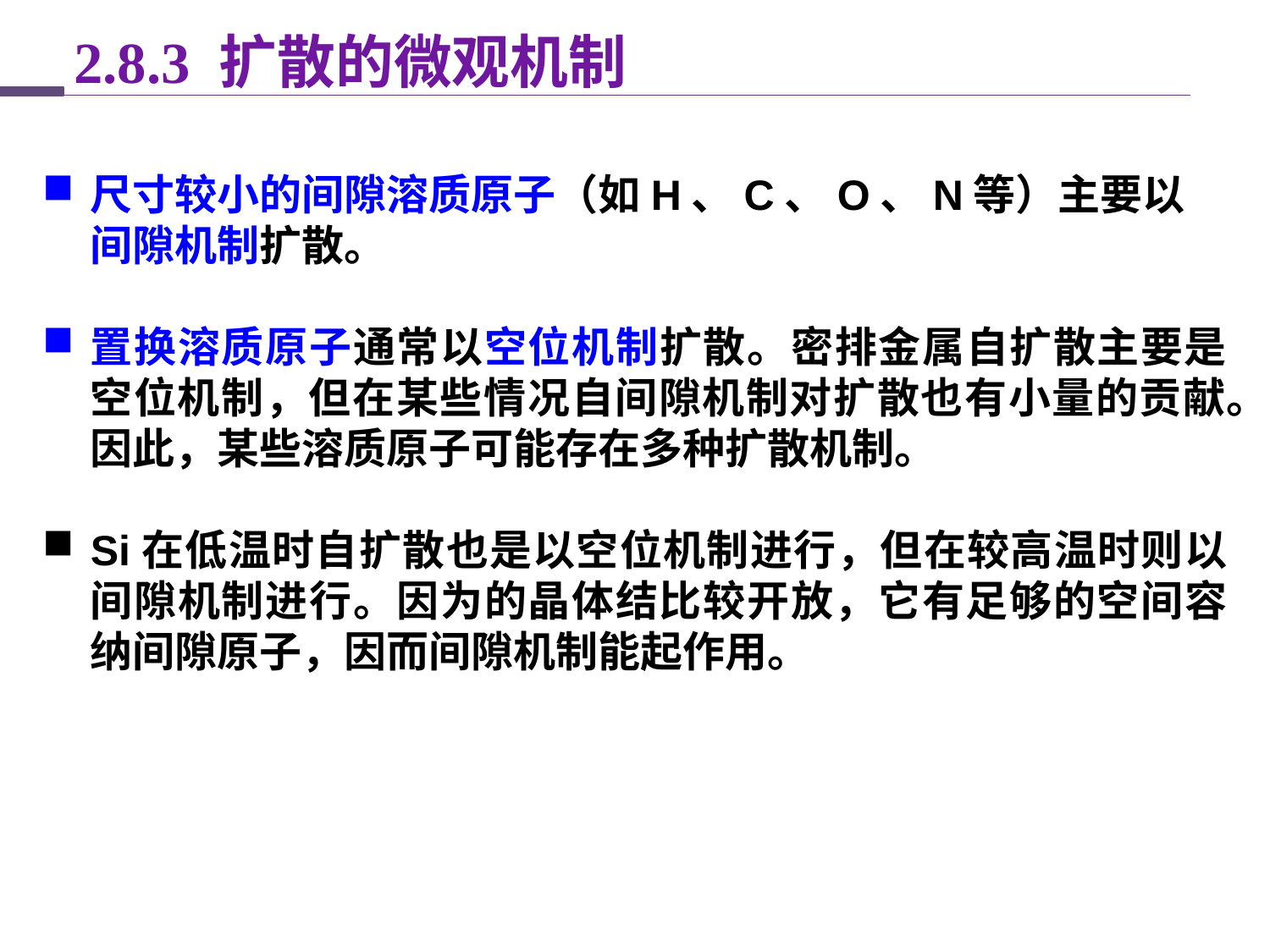

2.8.3 扩散的微观机制
尺寸较小的间隙溶质原子（如H、C、O、N等）主要以间隙机制扩散。

置换溶质原子通常以空位机制扩散。密排金属自扩散主要是空位机制，但在某些情况自间隙机制对扩散也有小量的贡献。因此，某些溶质原子可能存在多种扩散机制。

Si在低温时自扩散也是以空位机制进行，但在较高温时则以间隙机制进行。因为的晶体结比较开放，它有足够的空间容纳间隙原子，因而间隙机制能起作用。